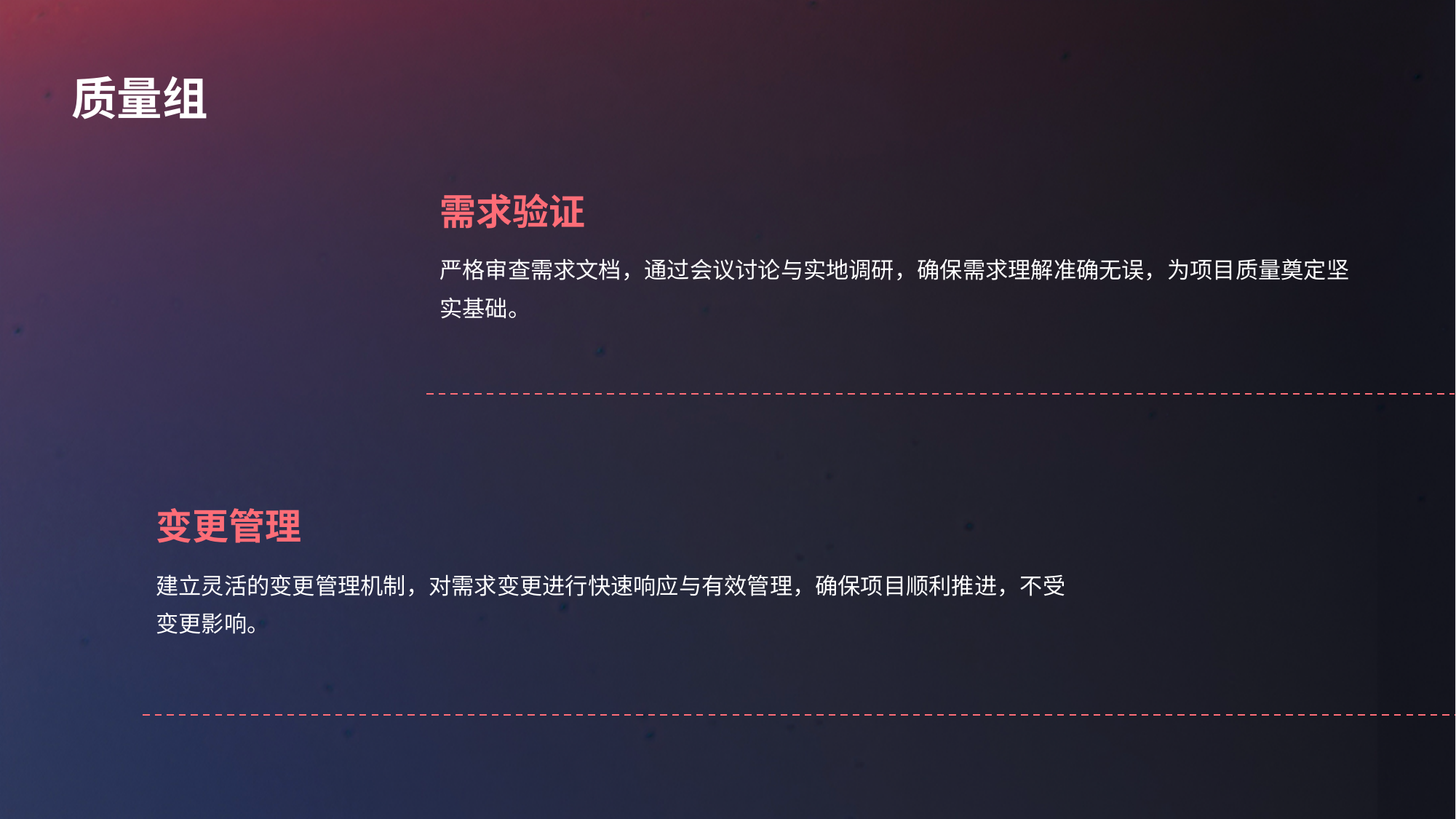

质量组
需求验证
严格审查需求文档，通过会议讨论与实地调研，确保需求理解准确无误，为项目质量奠定坚实基础。
变更管理
建立灵活的变更管理机制，对需求变更进行快速响应与有效管理，确保项目顺利推进，不受变更影响。